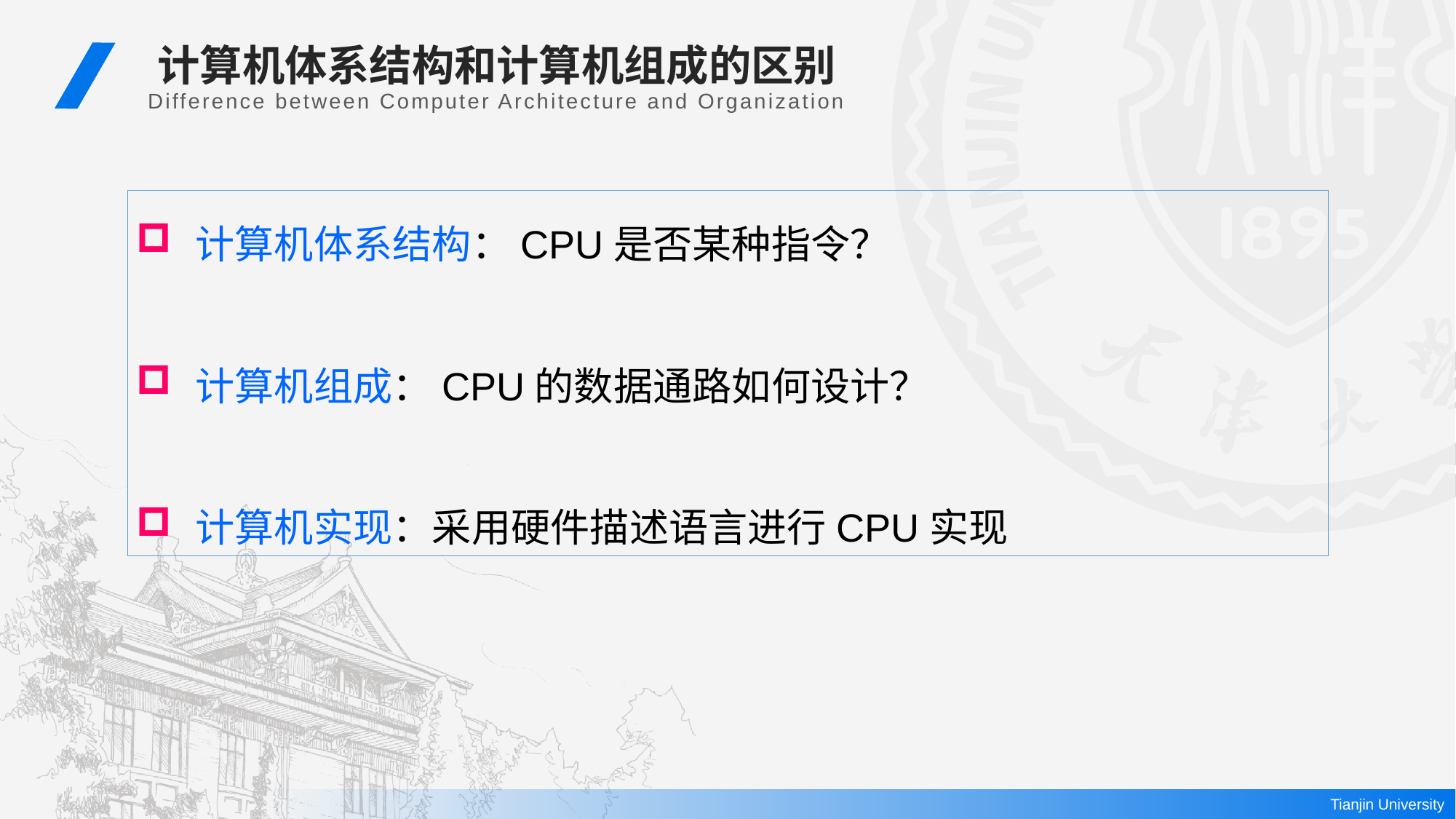

计算机体系结构和计算机组成的区别
   Difference between Computer Architecture and Organization
 计算机体系结构：CPU是否某种指令？

 计算机组成：CPU的数据通路如何设计？

 计算机实现：采用硬件描述语言进行CPU实现